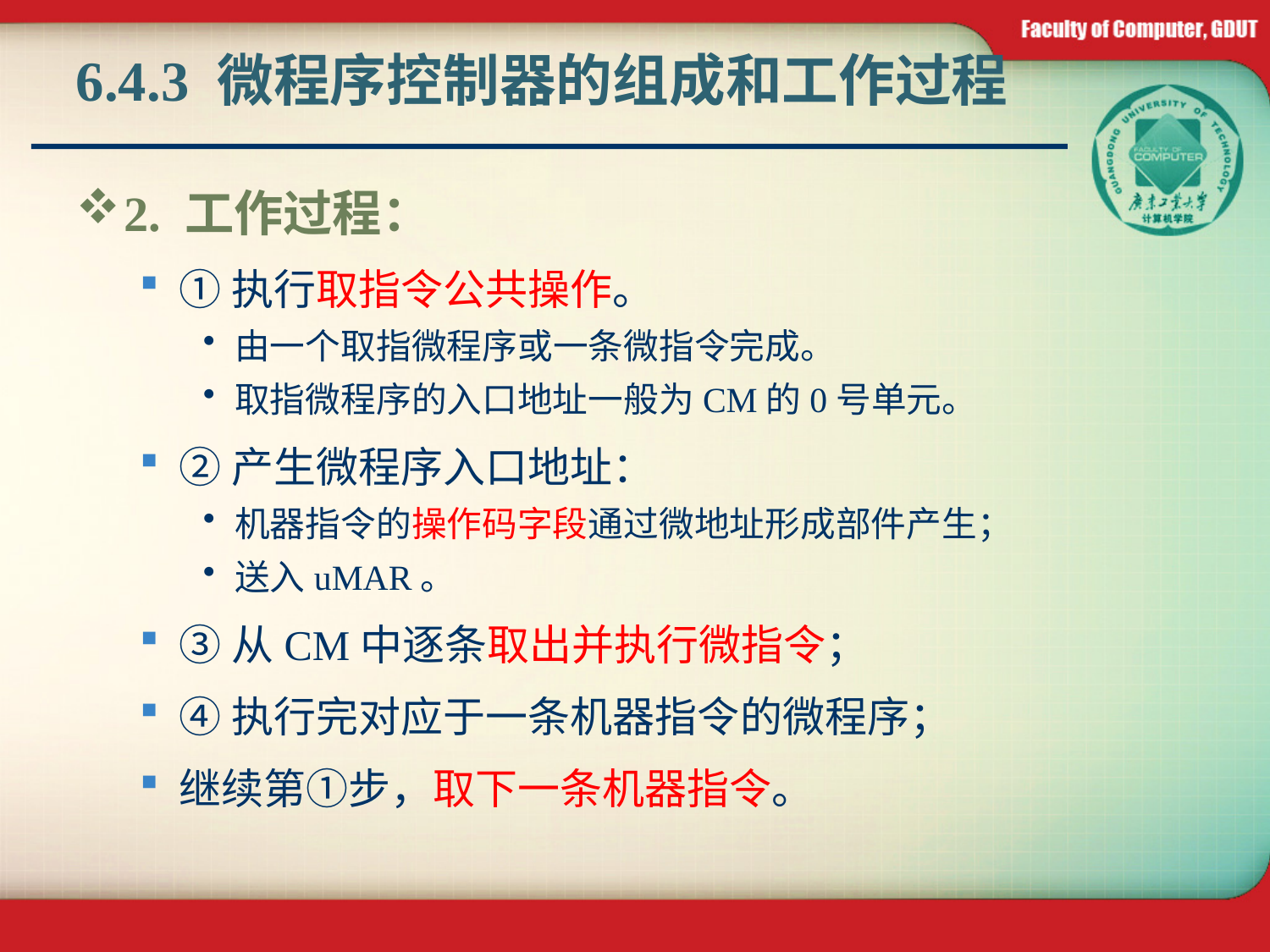

# 6.4.3 微程序控制器的组成和工作过程
2. 工作过程：
①执行取指令公共操作。
由一个取指微程序或一条微指令完成。
取指微程序的入口地址一般为CM的0号单元。
②产生微程序入口地址：
机器指令的操作码字段通过微地址形成部件产生；
送入uMAR。
③从CM中逐条取出并执行微指令；
④执行完对应于一条机器指令的微程序；
继续第①步，取下一条机器指令。